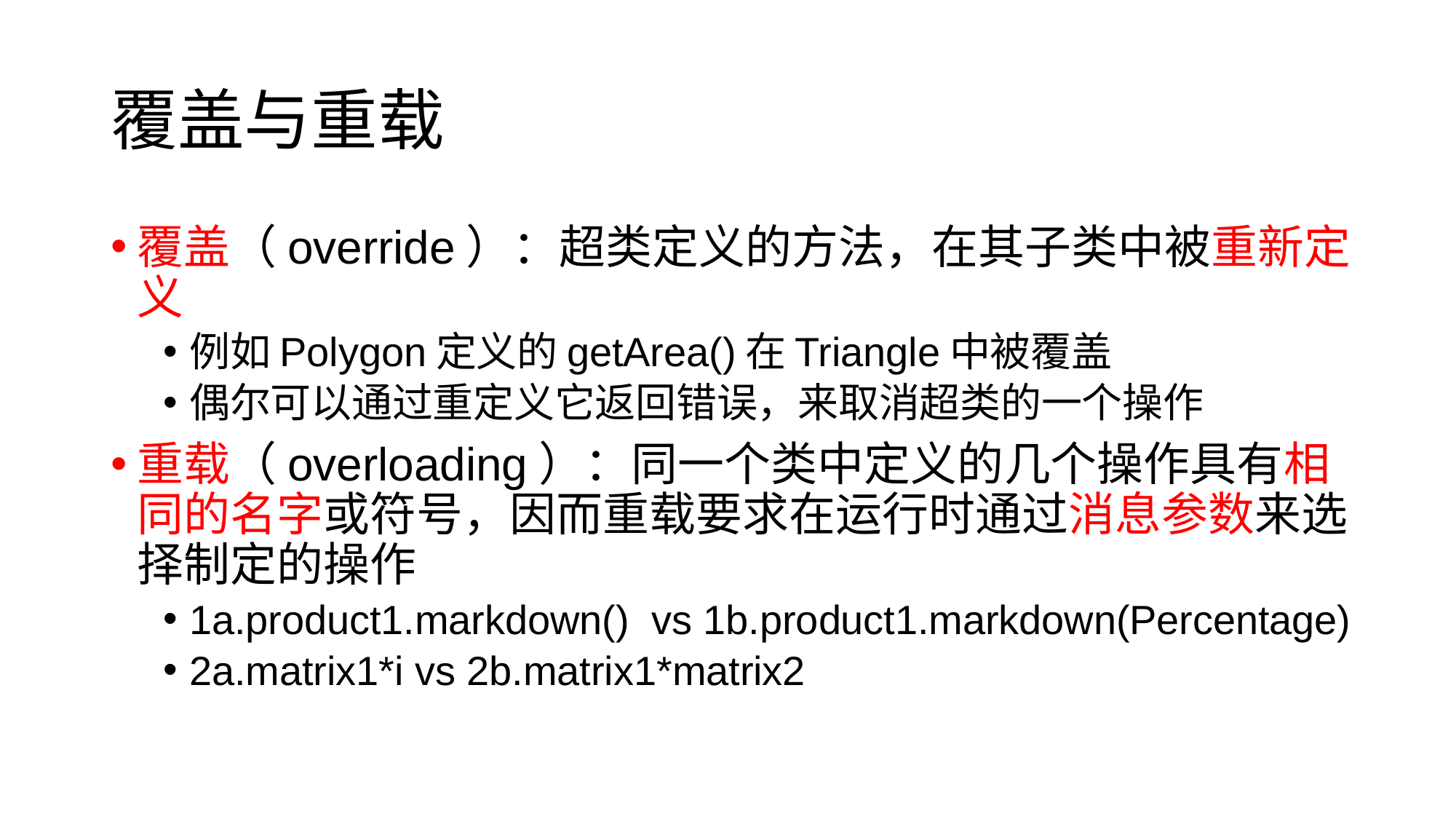

# 覆盖与重载
覆盖（override）：超类定义的方法，在其子类中被重新定义
例如Polygon定义的getArea()在Triangle中被覆盖
偶尔可以通过重定义它返回错误，来取消超类的一个操作
重载（overloading）：同一个类中定义的几个操作具有相同的名字或符号，因而重载要求在运行时通过消息参数来选择制定的操作
1a.product1.markdown()  vs 1b.product1.markdown(Percentage)
2a.matrix1*i vs 2b.matrix1*matrix2